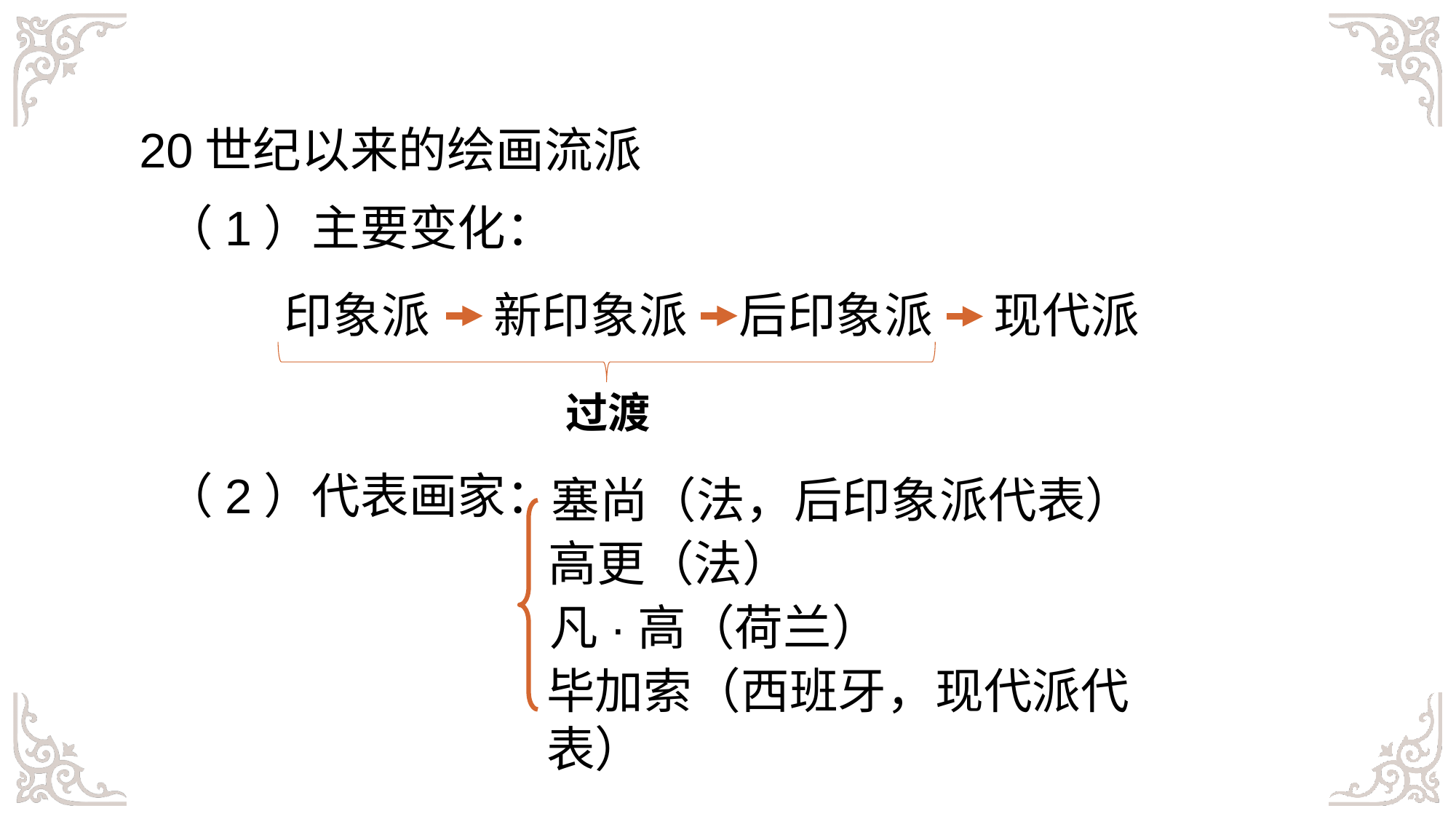

20世纪以来的绘画流派
（1）主要变化：
印象派
新印象派
后印象派
现代派

过渡
（2）代表画家：
塞尚（法，后印象派代表）

高更（法）
凡·高（荷兰）
毕加索（西班牙，现代派代表）